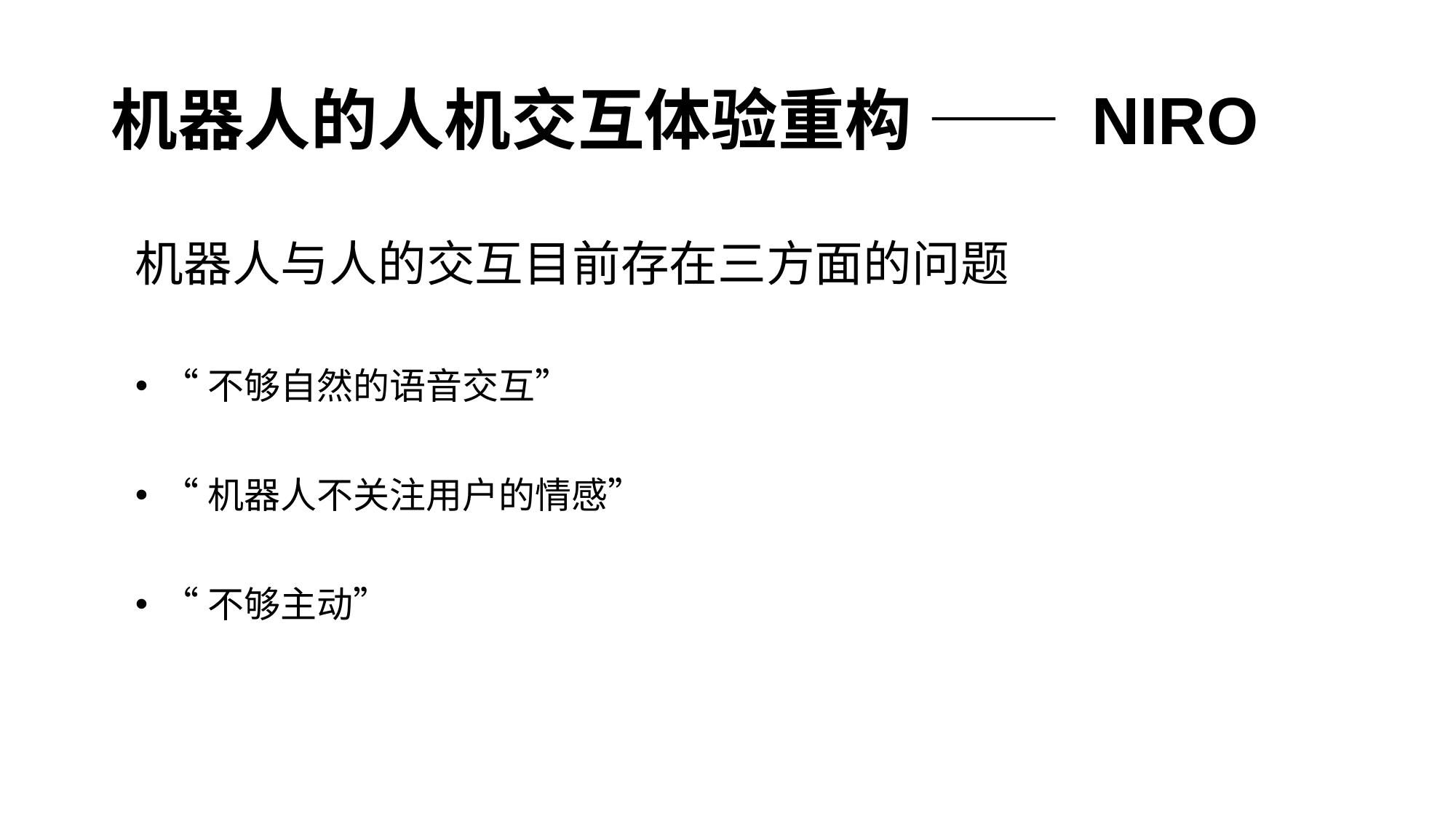

# 机器人的人机交互体验重构 —— NIRO
机器人与人的交互目前存在三方面的问题

“不够自然的语音交互”

“机器人不关注用户的情感”

“不够主动”